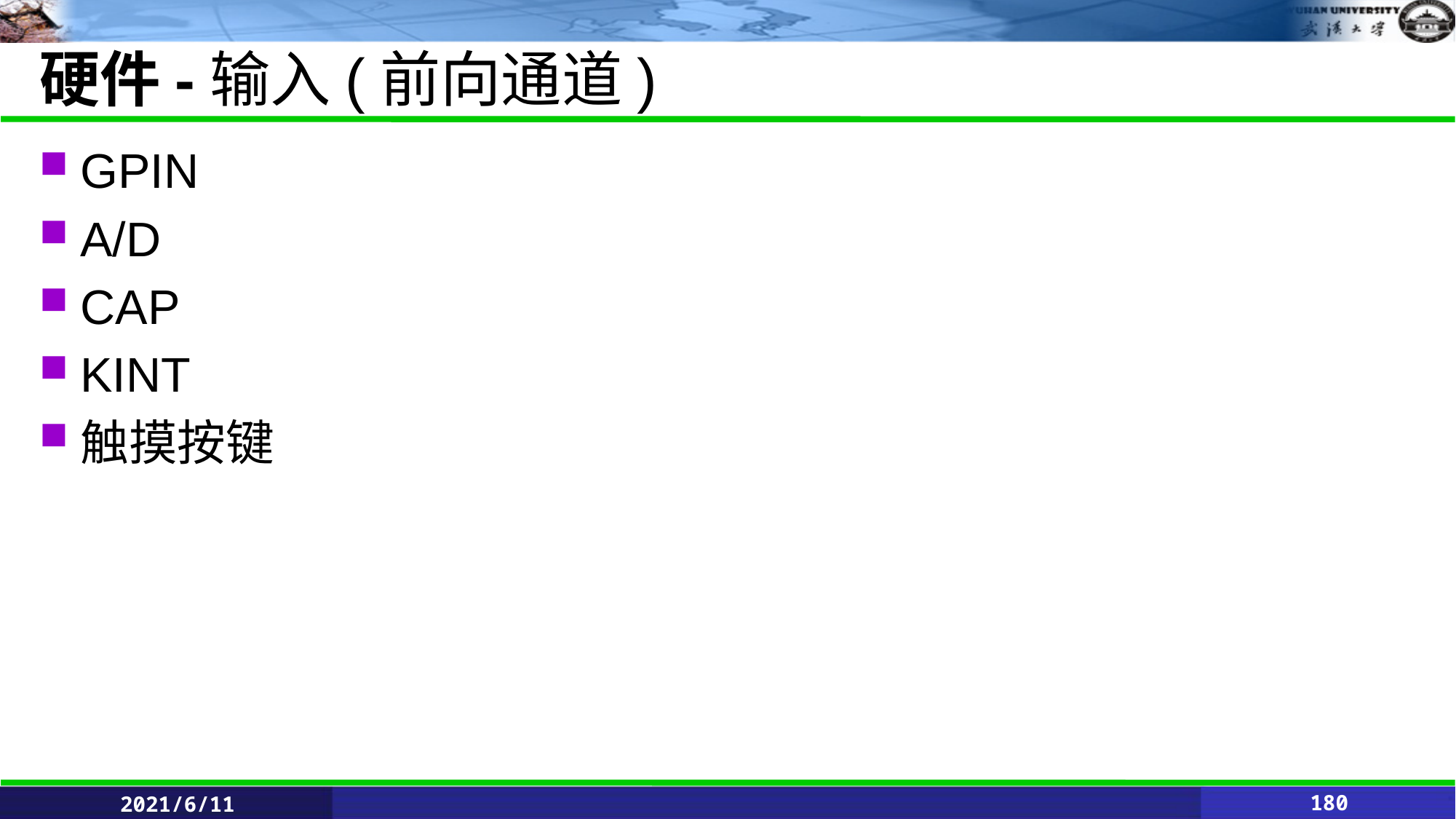

# 硬件-输入(前向通道)
GPIN
A/D
CAP
KINT
触摸按键
2021/6/11

180